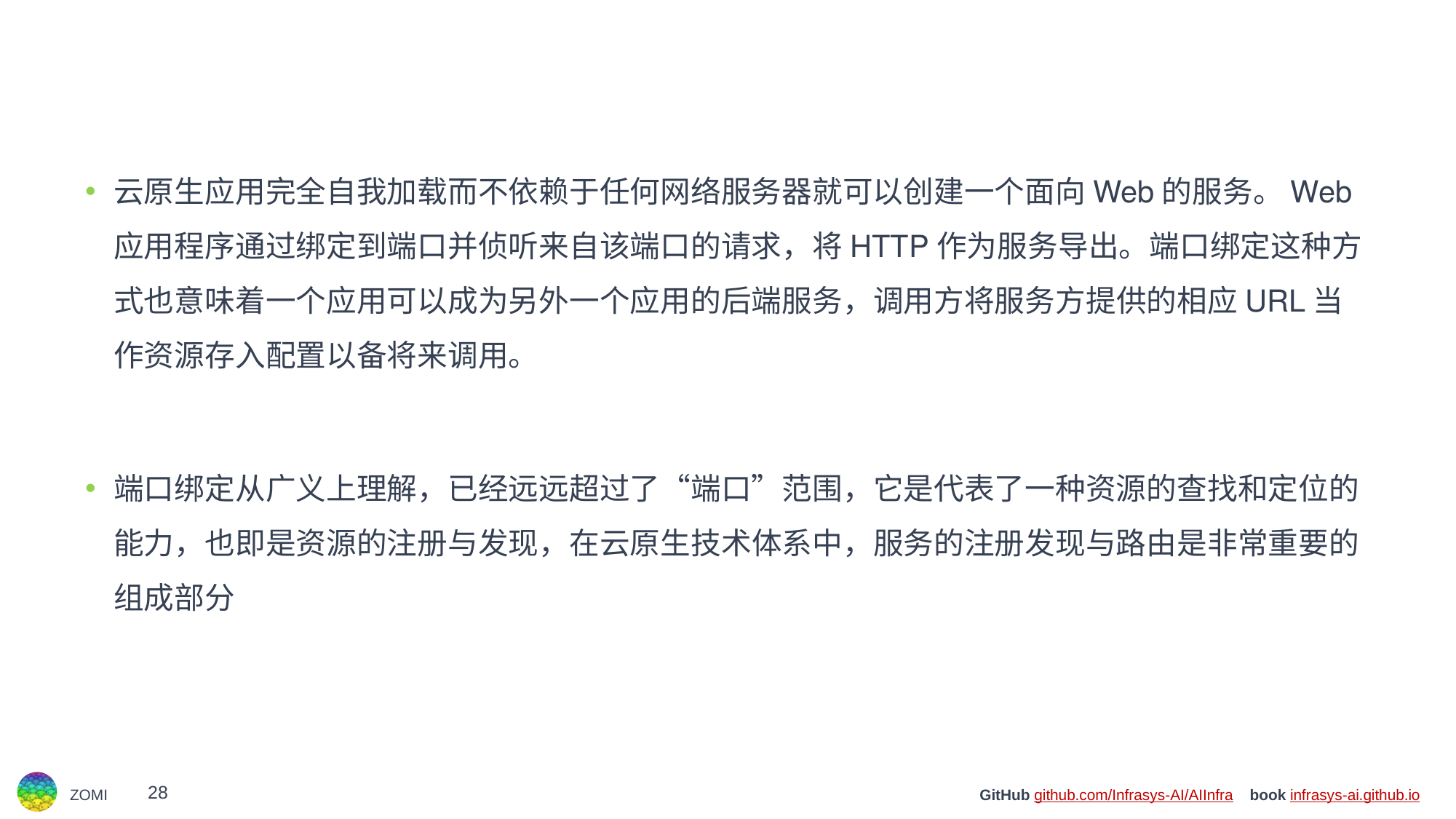

#
云原生应用完全自我加载而不依赖于任何网络服务器就可以创建一个面向Web的服务。Web应用程序通过绑定到端口并侦听来自该端口的请求，将HTTP作为服务导出。端口绑定这种方式也意味着一个应用可以成为另外一个应用的后端服务，调用方将服务方提供的相应URL当作资源存入配置以备将来调用。

端口绑定从广义上理解，已经远远超过了“端口”范围，它是代表了一种资源的查找和定位的能力，也即是资源的注册与发现，在云原生技术体系中，服务的注册发现与路由是非常重要的组成部分